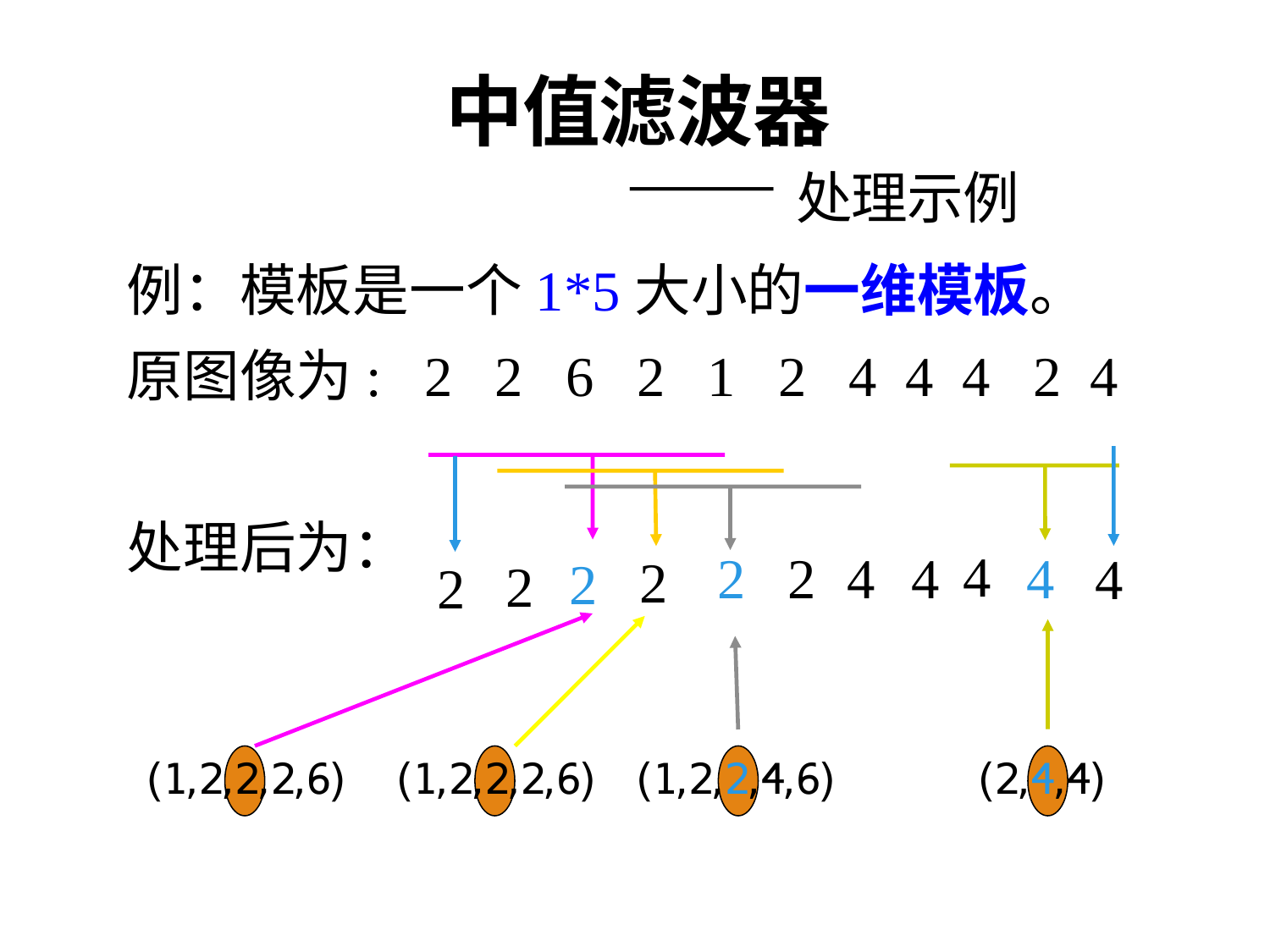

# 中值滤波器 —— 处理示例
例：模板是一个1*5大小的一维模板。
原图像为:   2   2   6   2   1   2   4  4  4   2  4

处理后为：

4
2
4
4
4
2
4
2
2
2
2

(1,2,2,2,6)

(1,2,2,2,6)

(1,2,2,4,6)

(2,4,4)